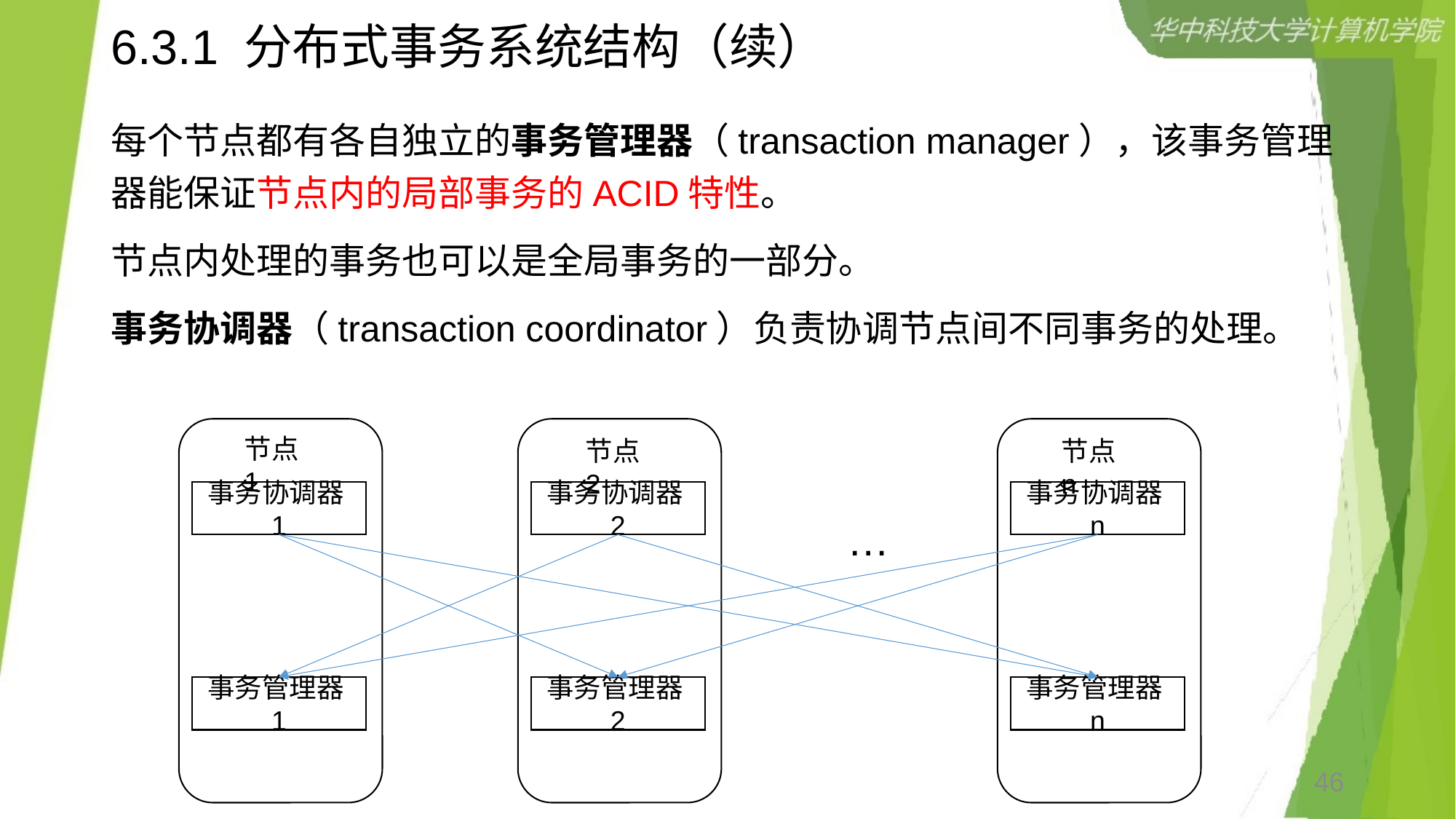

# 6.3.1 分布式事务系统结构（续）
每个节点都有各自独立的事务管理器（transaction manager），该事务管理器能保证节点内的局部事务的ACID特性。
节点内处理的事务也可以是全局事务的一部分。
事务协调器（transaction coordinator）负责协调节点间不同事务的处理。

节点1
节点2
节点n
事务协调器1
事务协调器2
事务协调器n
…
事务管理器1
事务管理器2
事务管理器n
46